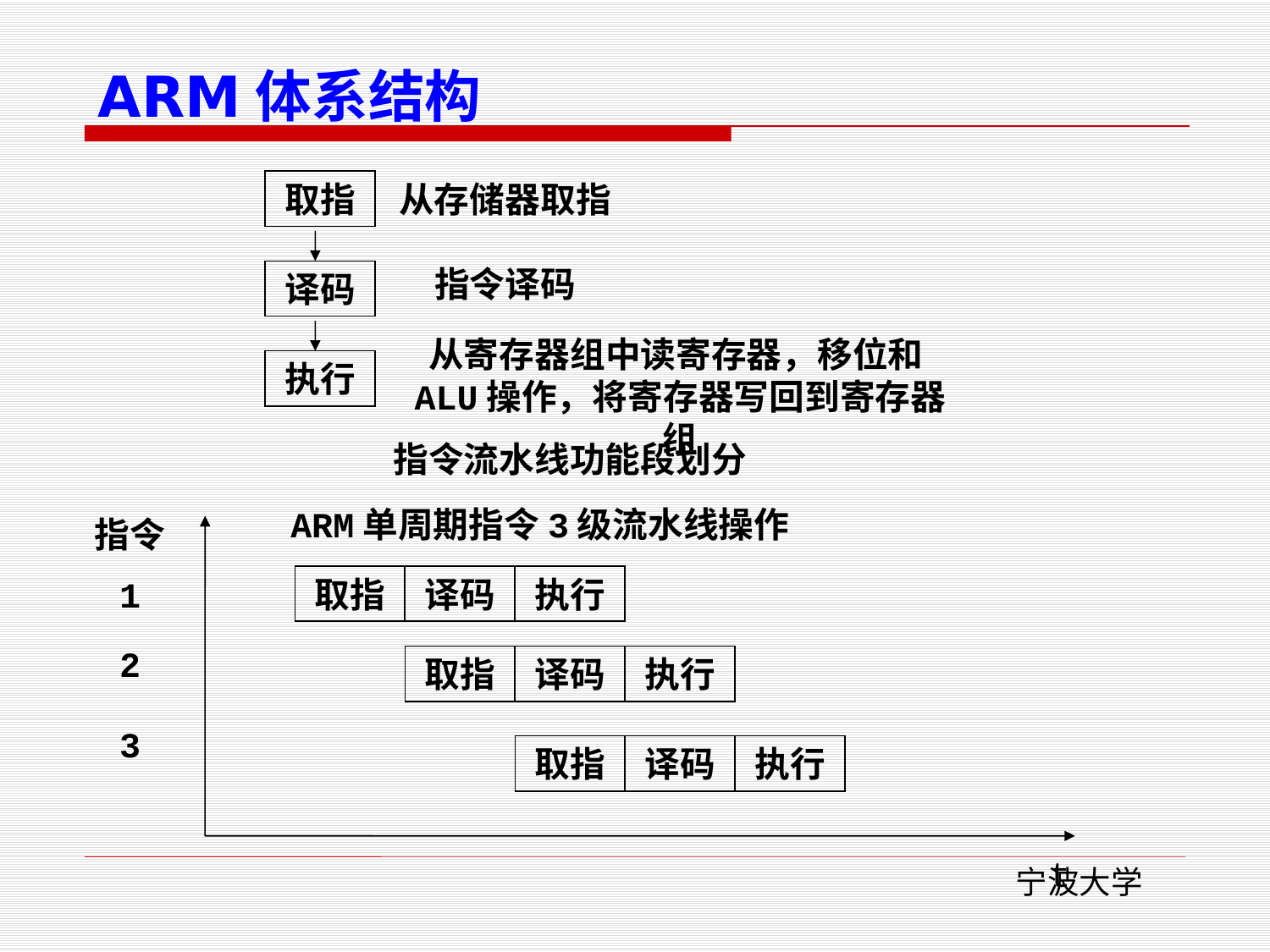

ARM体系结构
取指
从存储器取指

指令译码
译码

从寄存器组中读寄存器，移位和ALU操作，将寄存器写回到寄存器组
执行
指令流水线功能段划分
ARM单周期指令3级流水线操作
指令

1
取指
译码
执行
2
取指
译码
执行
3
取指
译码
执行

t